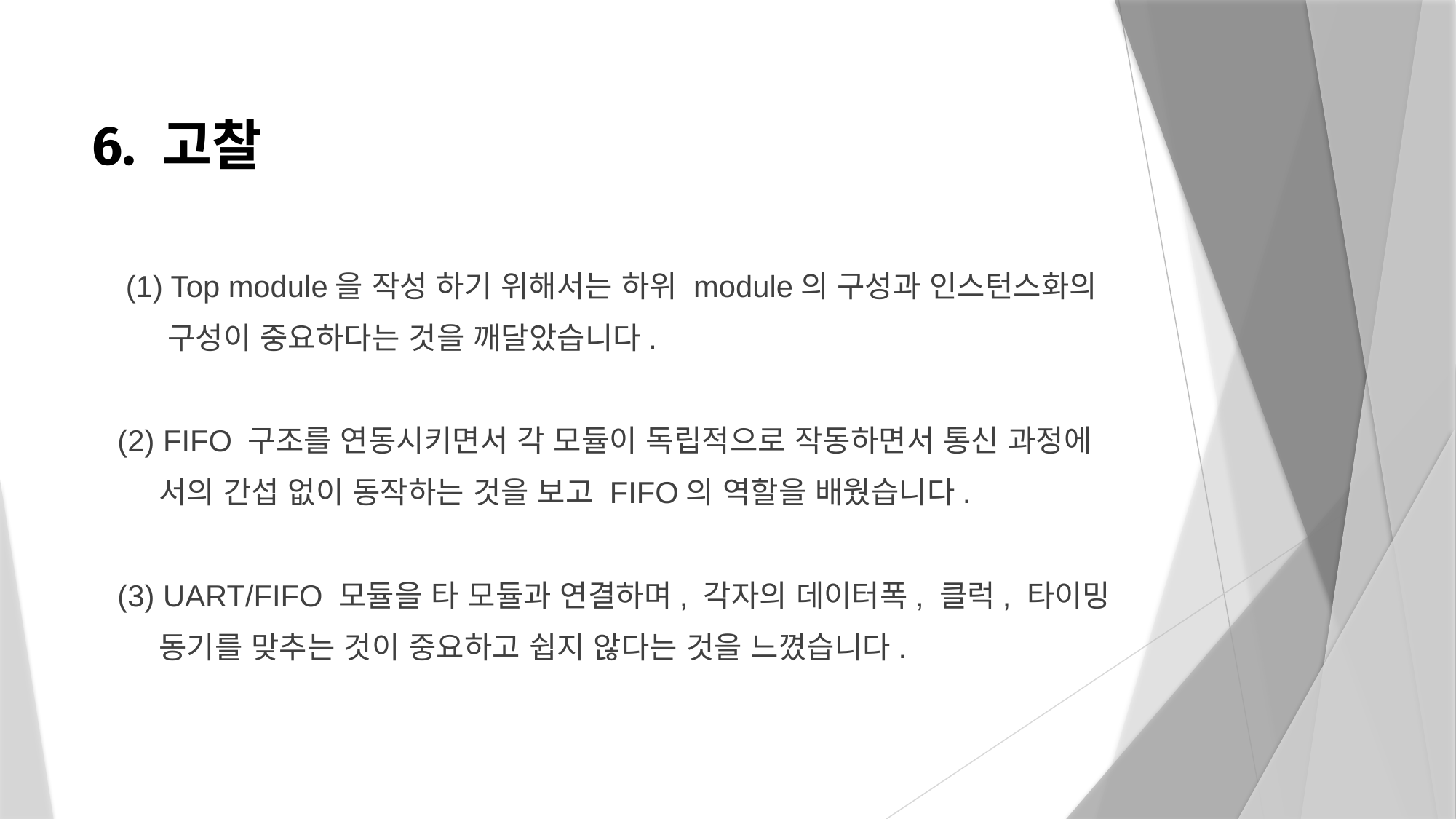

# 6. 고찰

 (1) Top module을 작성 하기 위해서는 하위 module의 구성과 인스턴스화의
     구성이 중요하다는 것을 깨달았습니다.

(2) FIFO 구조를 연동시키면서 각 모듈이 독립적으로 작동하면서 통신 과정에
    서의 간섭 없이 동작하는 것을 보고 FIFO의 역할을 배웠습니다.

(3) UART/FIFO 모듈을 타 모듈과 연결하며, 각자의 데이터폭, 클럭, 타이밍
    동기를 맞추는 것이 중요하고 쉽지 않다는 것을 느꼈습니다.